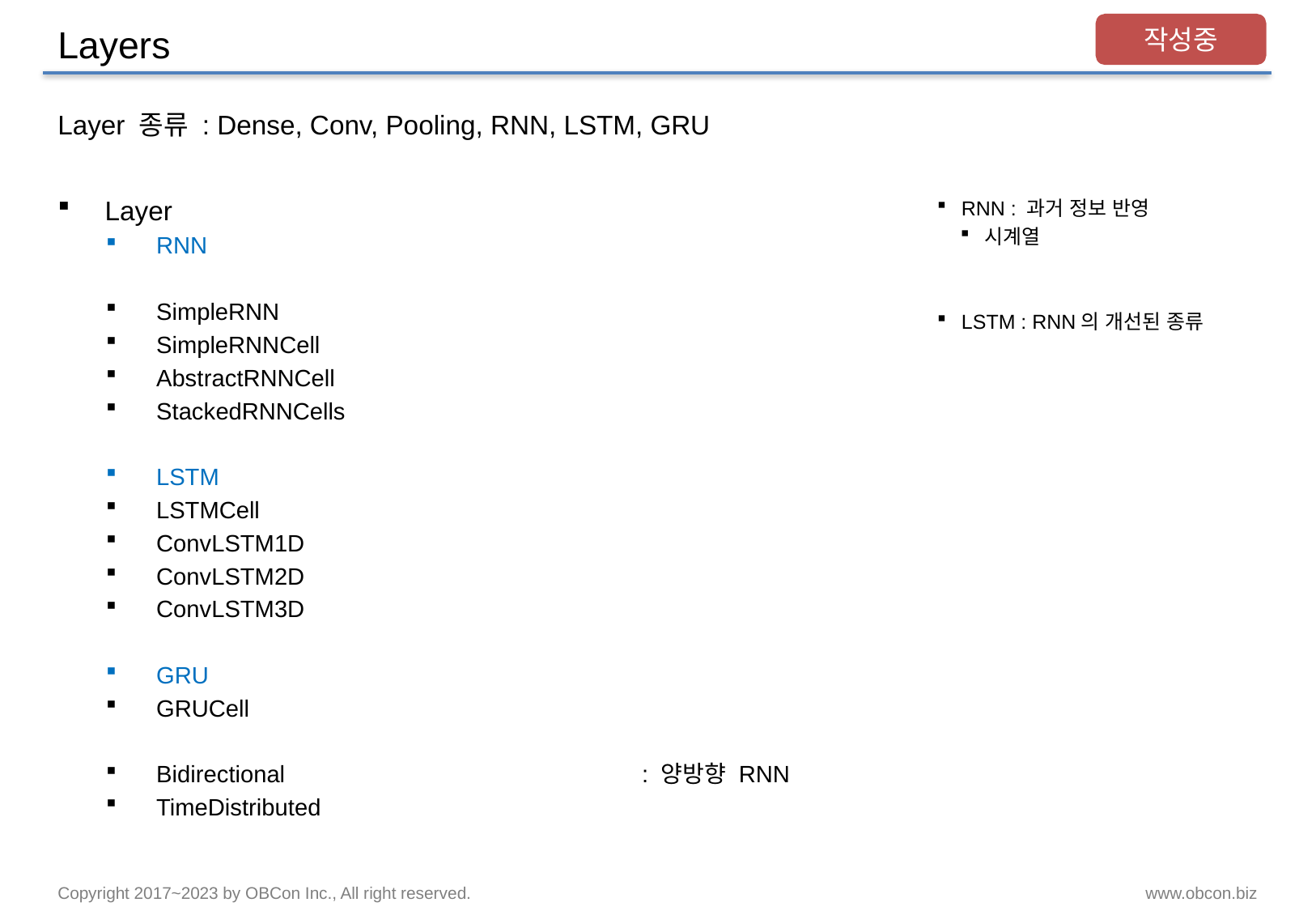

# Layers
작성중
Layer 종류 : Dense, Conv, Pooling, RNN, LSTM, GRU
Layer
RNN

SimpleRNN
SimpleRNNCell
AbstractRNNCell
StackedRNNCells

LSTM
LSTMCell
ConvLSTM1D
ConvLSTM2D
ConvLSTM3D

GRU
GRUCell

Bidirectional			: 양방향 RNN
TimeDistributed

RNN : 과거 정보 반영
시계열

LSTM : RNN의 개선된 종류